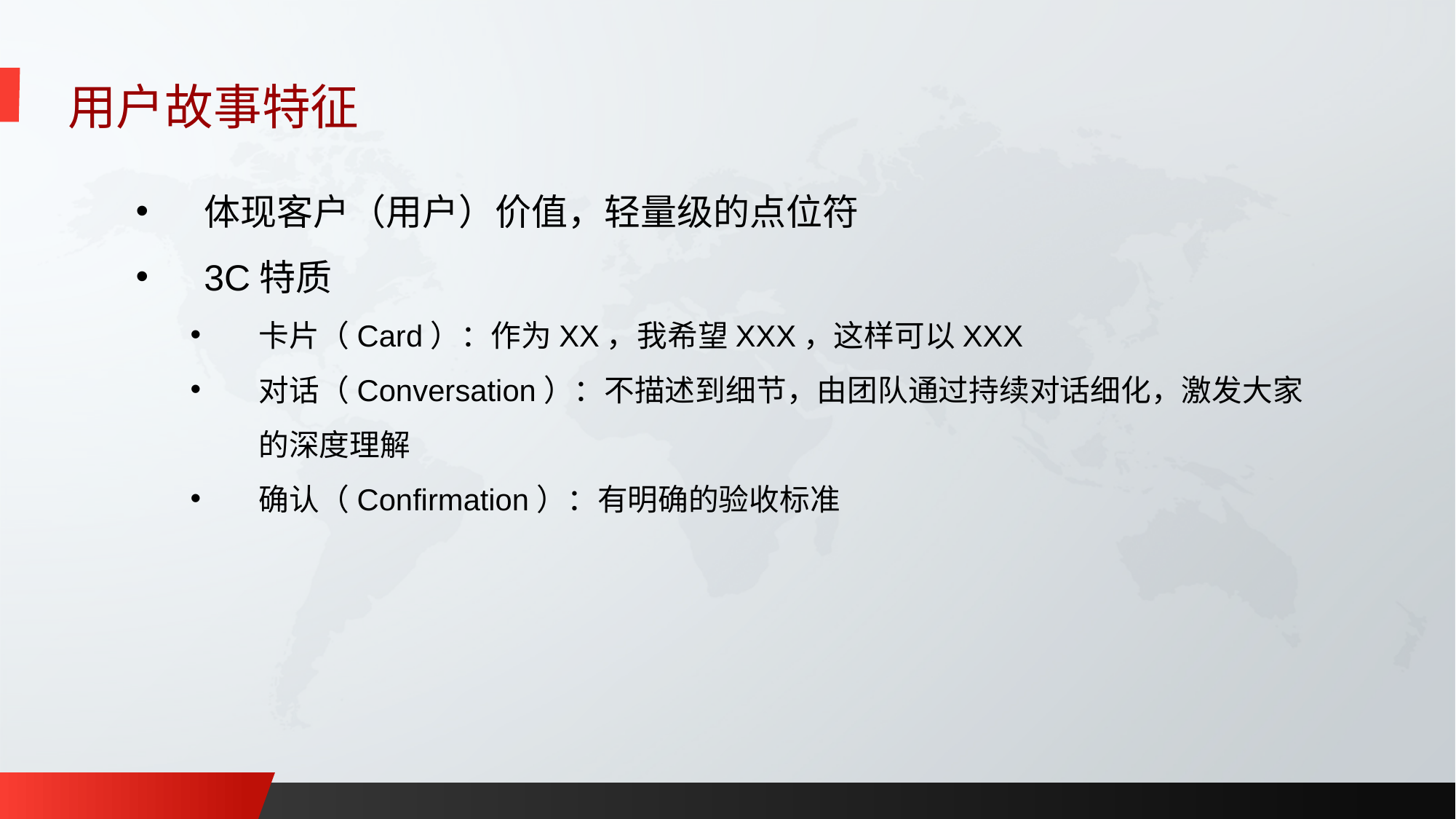

用户故事特征
体现客户（用户）价值，轻量级的点位符
3C特质
卡片（Card）：作为XX，我希望XXX，这样可以XXX
对话（Conversation）：不描述到细节，由团队通过持续对话细化，激发大家的深度理解
确认（Confirmation）：有明确的验收标准